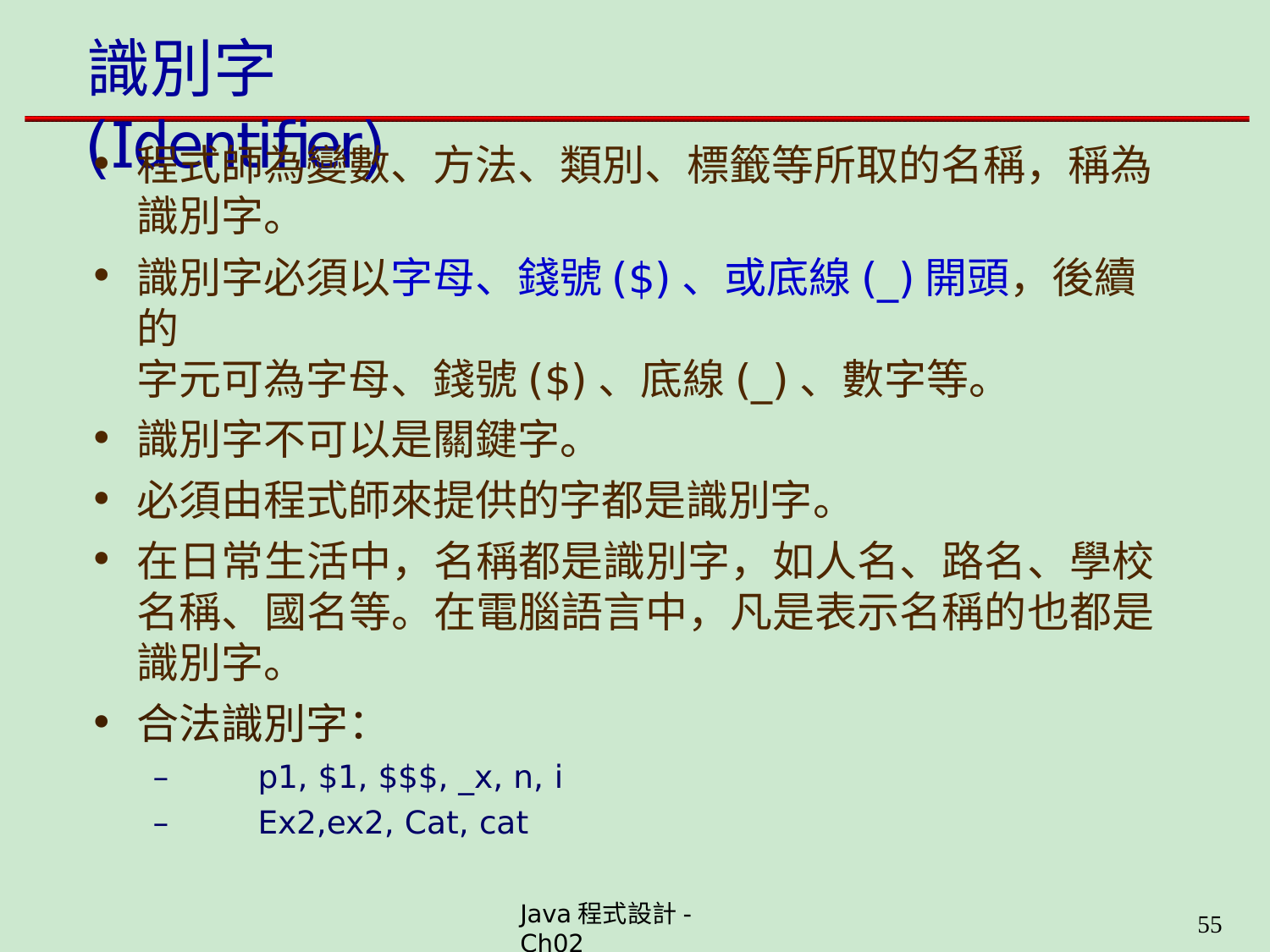

# 識別字(Identifier)
程式師為變數、方法、類別、標籤等所取的名稱，稱為 識別字。
識別字必須以字母、錢號($)、或底線(_)開頭，後續的
字元可為字母、錢號($)、底線(_)、數字等。
識別字不可以是關鍵字。
必須由程式師來提供的字都是識別字。
在日常生活中，名稱都是識別字，如人名、路名、學校 名稱、國名等。在電腦語言中，凡是表示名稱的也都是 識別字。
合法識別字：
–	p1, $1, $$$, _x, n, i
–	Ex2,ex2, Cat, cat
Java程式設計-Ch02
55